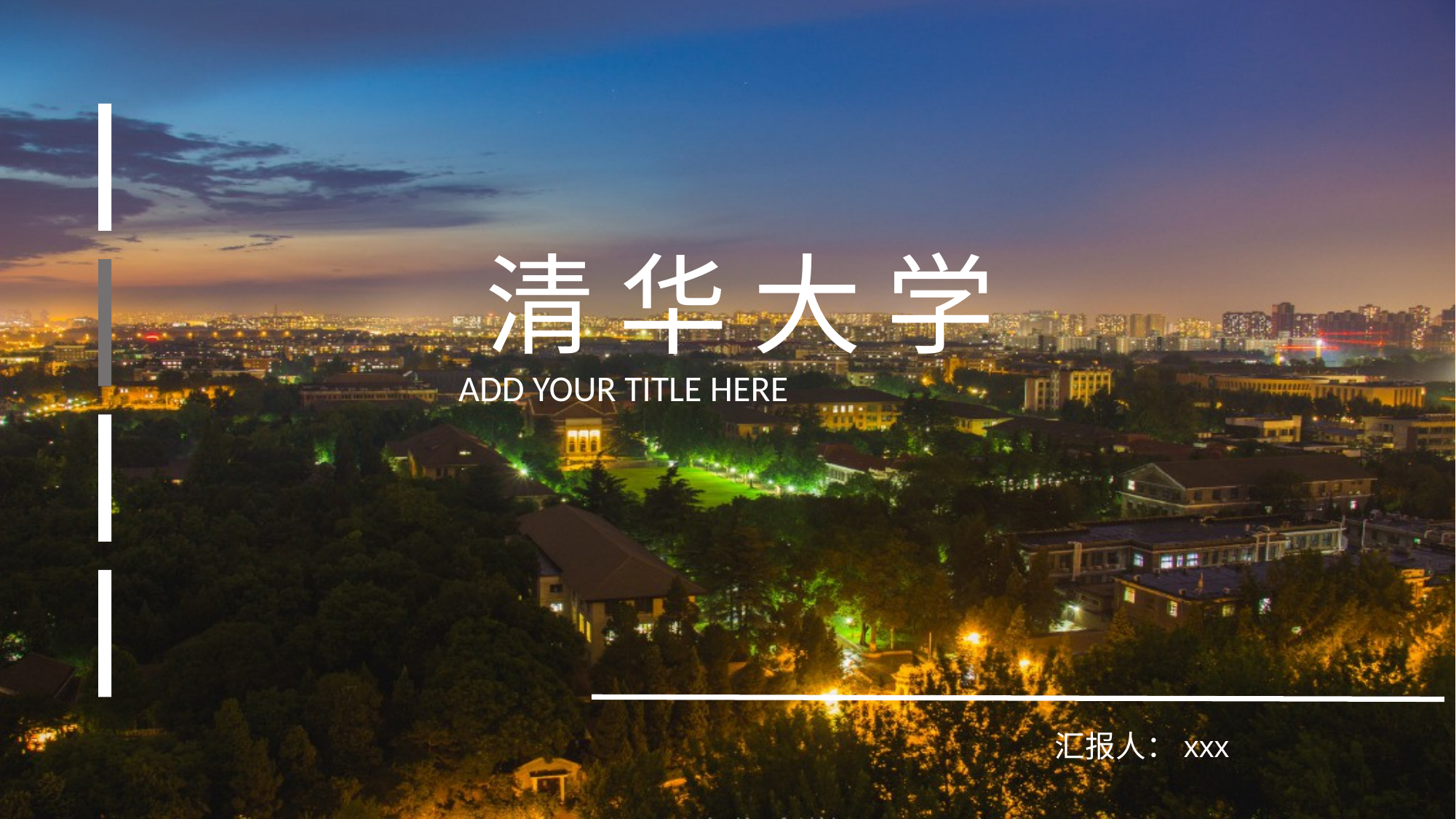

清 华 大 学

ADD YOUR TITLE HERE

汇报人：xxx